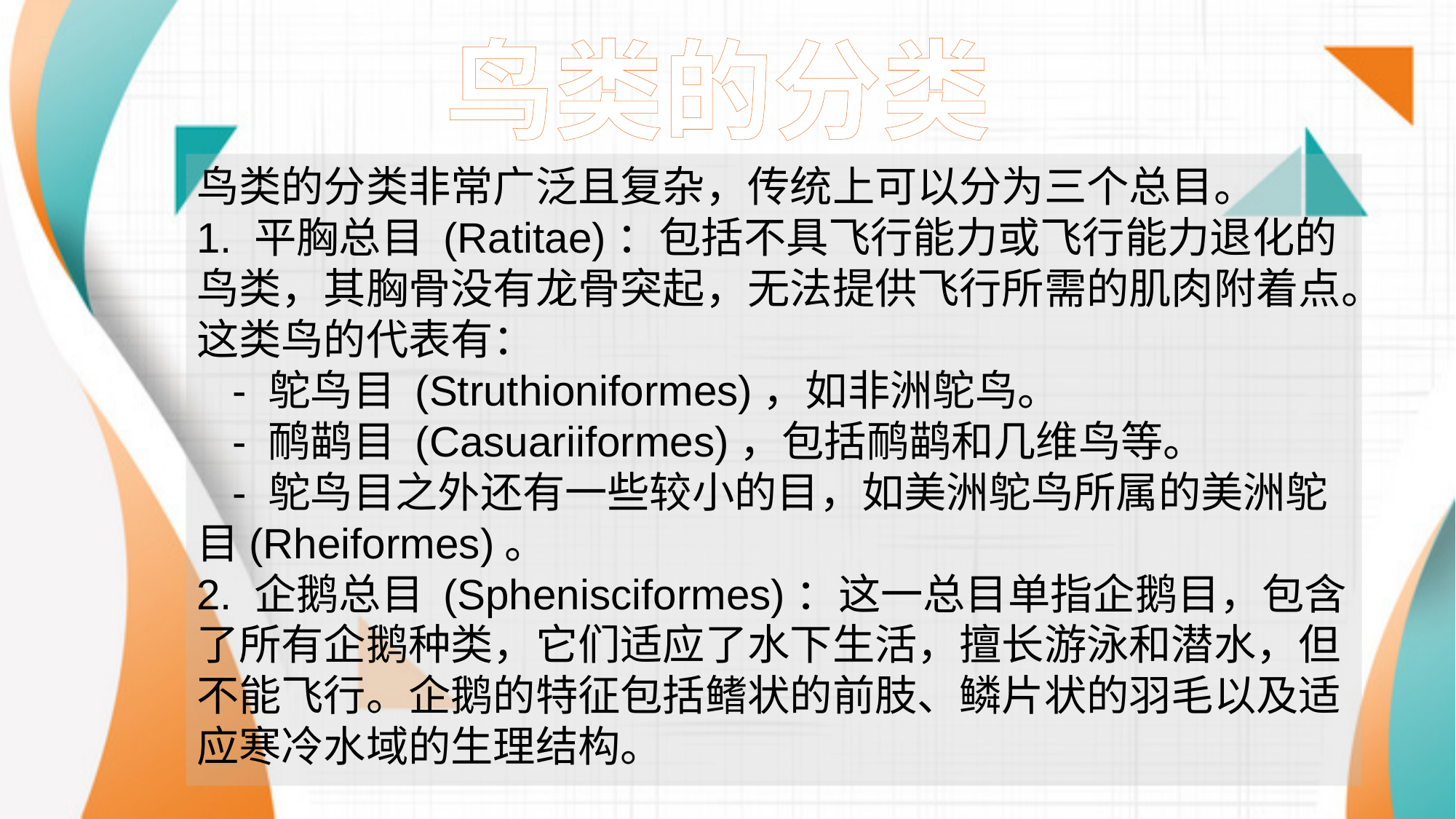

鸟类的分类
鸟类的分类非常广泛且复杂，传统上可以分为三个总目。
1. 平胸总目 (Ratitae)：包括不具飞行能力或飞行能力退化的鸟类，其胸骨没有龙骨突起，无法提供飞行所需的肌肉附着点。这类鸟的代表有：
   - 鸵鸟目 (Struthioniformes)，如非洲鸵鸟。
   - 鸸鹋目 (Casuariiformes)，包括鸸鹋和几维鸟等。
   - 鸵鸟目之外还有一些较小的目，如美洲鸵鸟所属的美洲鸵目(Rheiformes)。
2. 企鹅总目 (Sphenisciformes)：这一总目单指企鹅目，包含了所有企鹅种类，它们适应了水下生活，擅长游泳和潜水，但不能飞行。企鹅的特征包括鳍状的前肢、鳞片状的羽毛以及适应寒冷水域的生理结构。